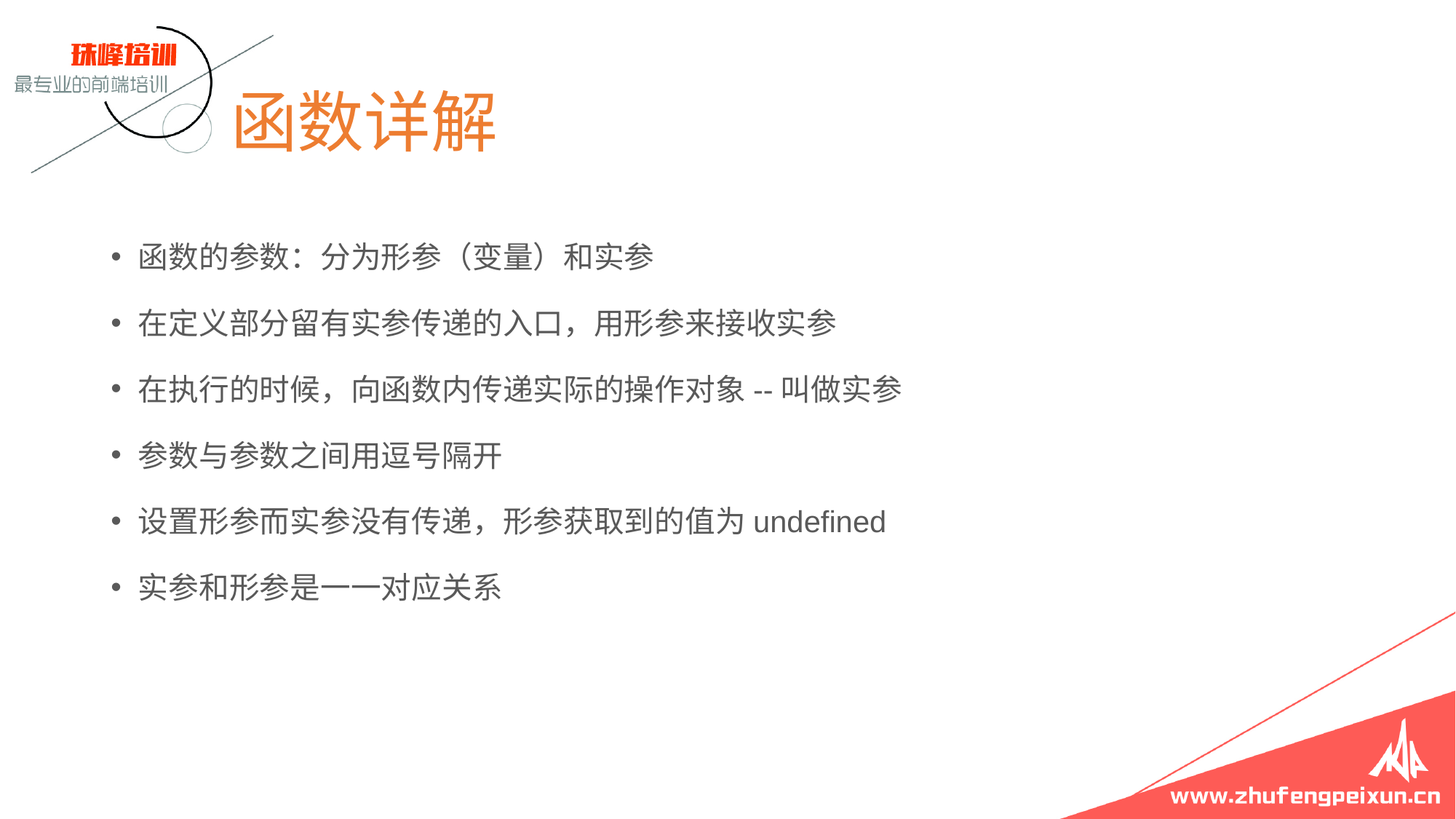

# 函数详解
函数的参数：分为形参（变量）和实参
在定义部分留有实参传递的入口，用形参来接收实参
在执行的时候，向函数内传递实际的操作对象--叫做实参
参数与参数之间用逗号隔开
设置形参而实参没有传递，形参获取到的值为undefined
实参和形参是一一对应关系